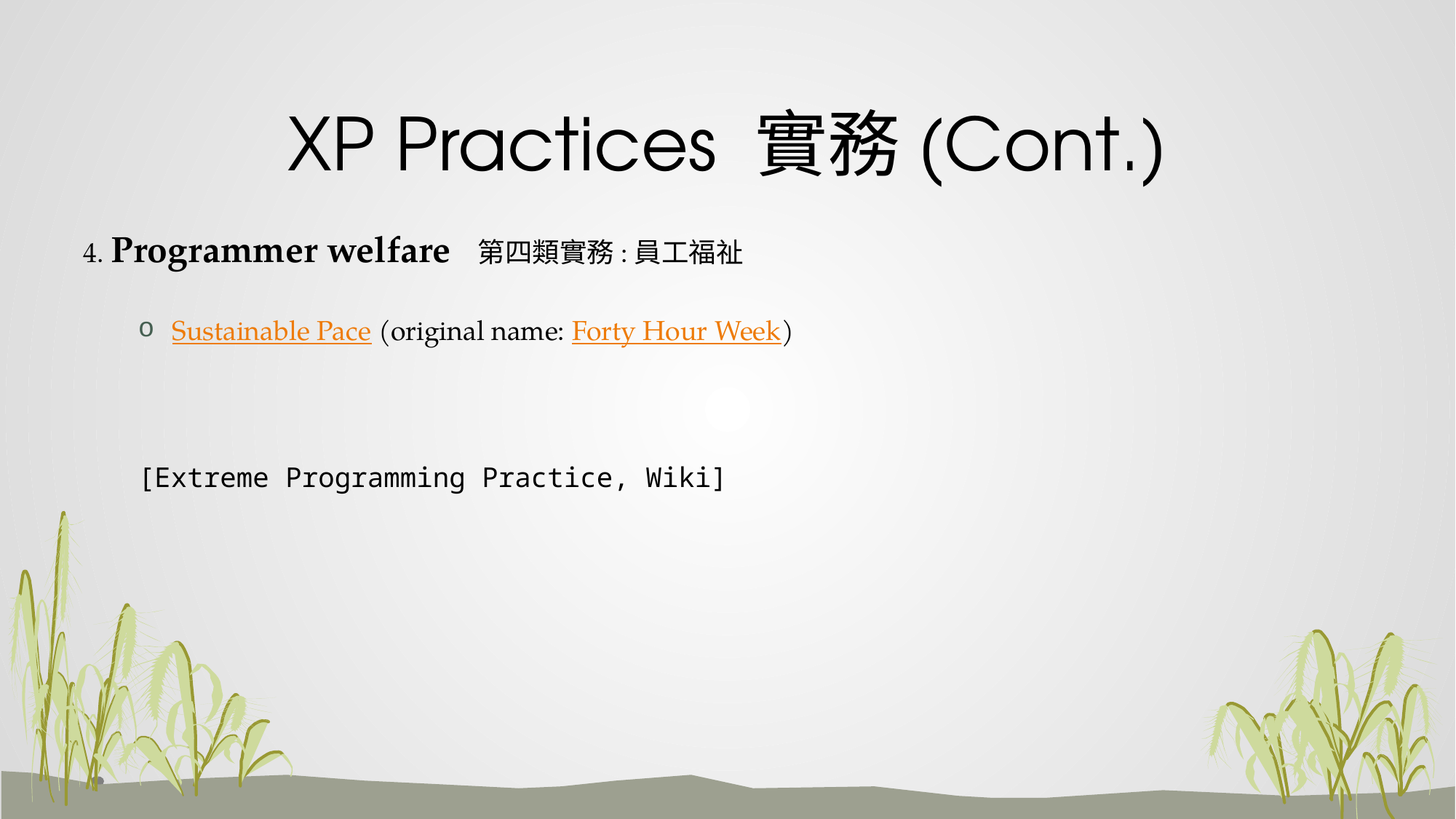

# XP Practices 實務(Cont.)
4. Programmer welfare  第四類實務:員工福祉

Sustainable Pace (original name: Forty Hour Week)

[Extreme Programming Practice, Wiki]